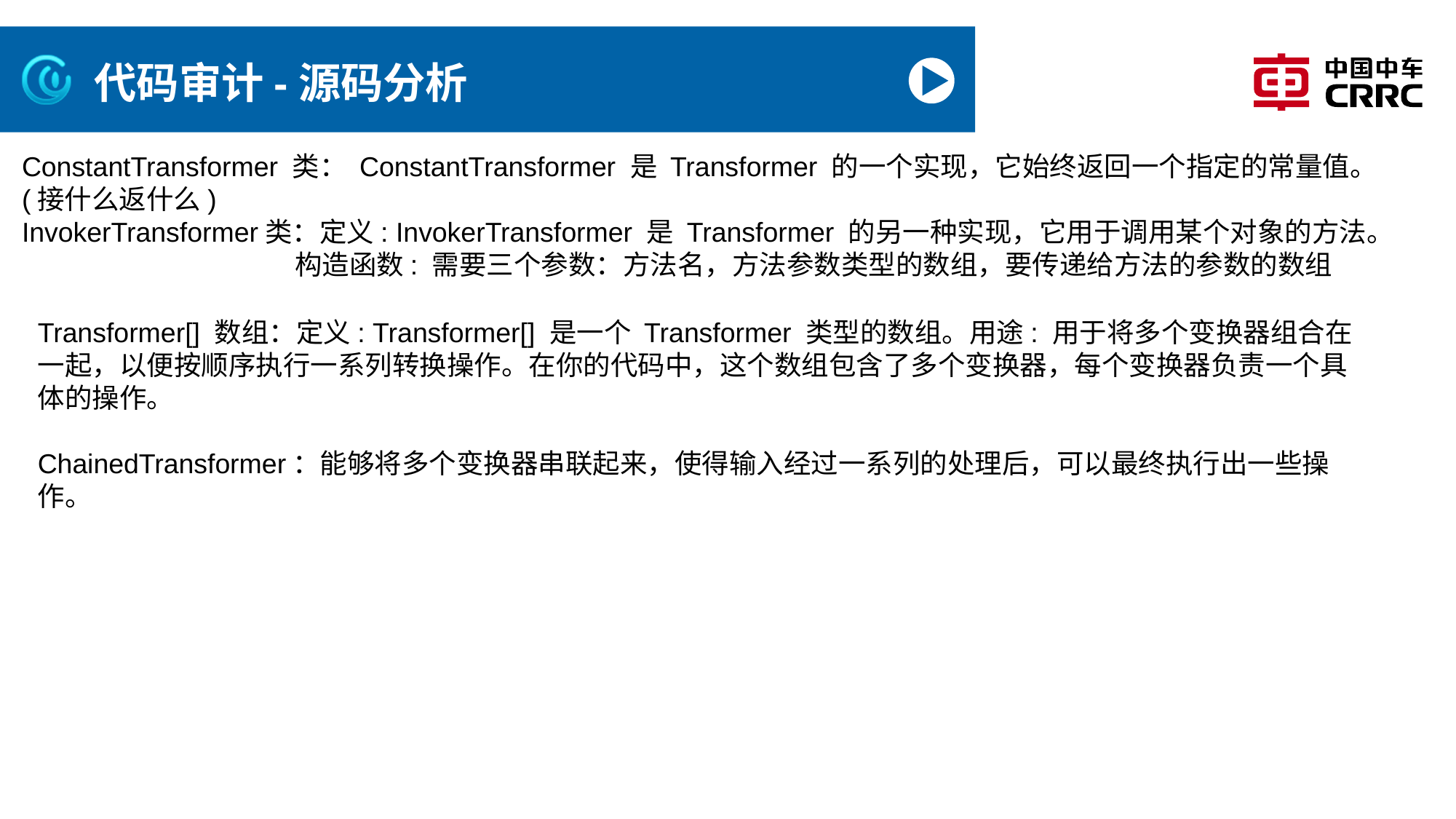

# 代码审计-源码分析
ConstantTransformer 类： ConstantTransformer 是 Transformer 的一个实现，它始终返回一个指定的常量值。(接什么返什么)
InvokerTransformer类：定义: InvokerTransformer 是 Transformer 的另一种实现，它用于调用某个对象的方法。
构造函数: 需要三个参数：方法名，方法参数类型的数组，要传递给方法的参数的数组
Transformer[] 数组：定义: Transformer[] 是一个 Transformer 类型的数组。用途: 用于将多个变换器组合在一起，以便按顺序执行一系列转换操作。在你的代码中，这个数组包含了多个变换器，每个变换器负责一个具体的操作。

ChainedTransformer：能够将多个变换器串联起来，使得输入经过一系列的处理后，可以最终执行出一些操作。

145